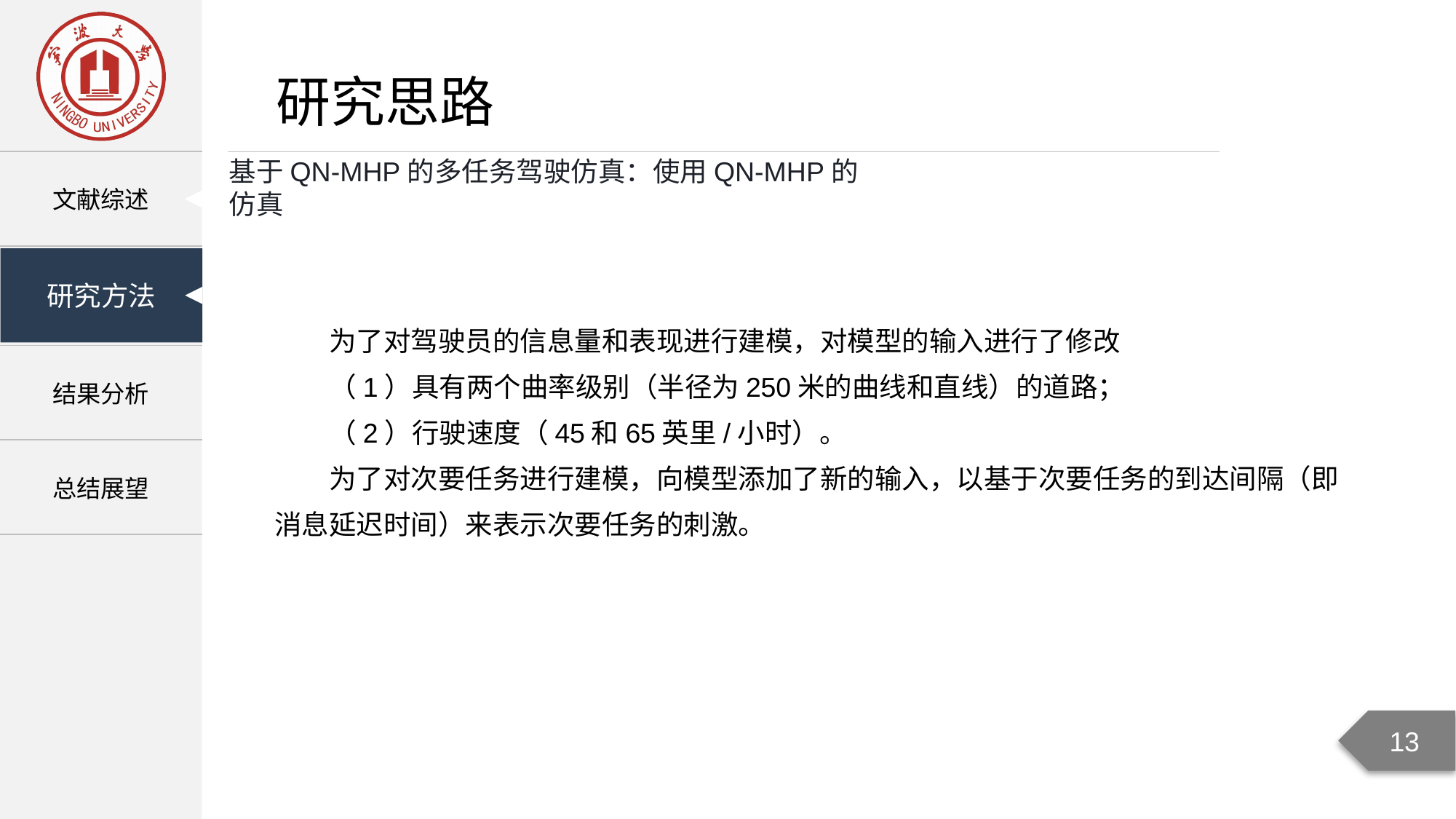

研究思路
基于QN-MHP的多任务驾驶仿真：使用QN-MHP的仿真
为了对驾驶员的信息量和表现进行建模，对模型的输入进行了修改
（1）具有两个曲率级别（半径为250米的曲线和直线）的道路；
（2）行驶速度（45和65英里/小时）。
为了对次要任务进行建模，向模型添加了新的输入，以基于次要任务的到达间隔（即消息延迟时间）来表示次要任务的刺激。